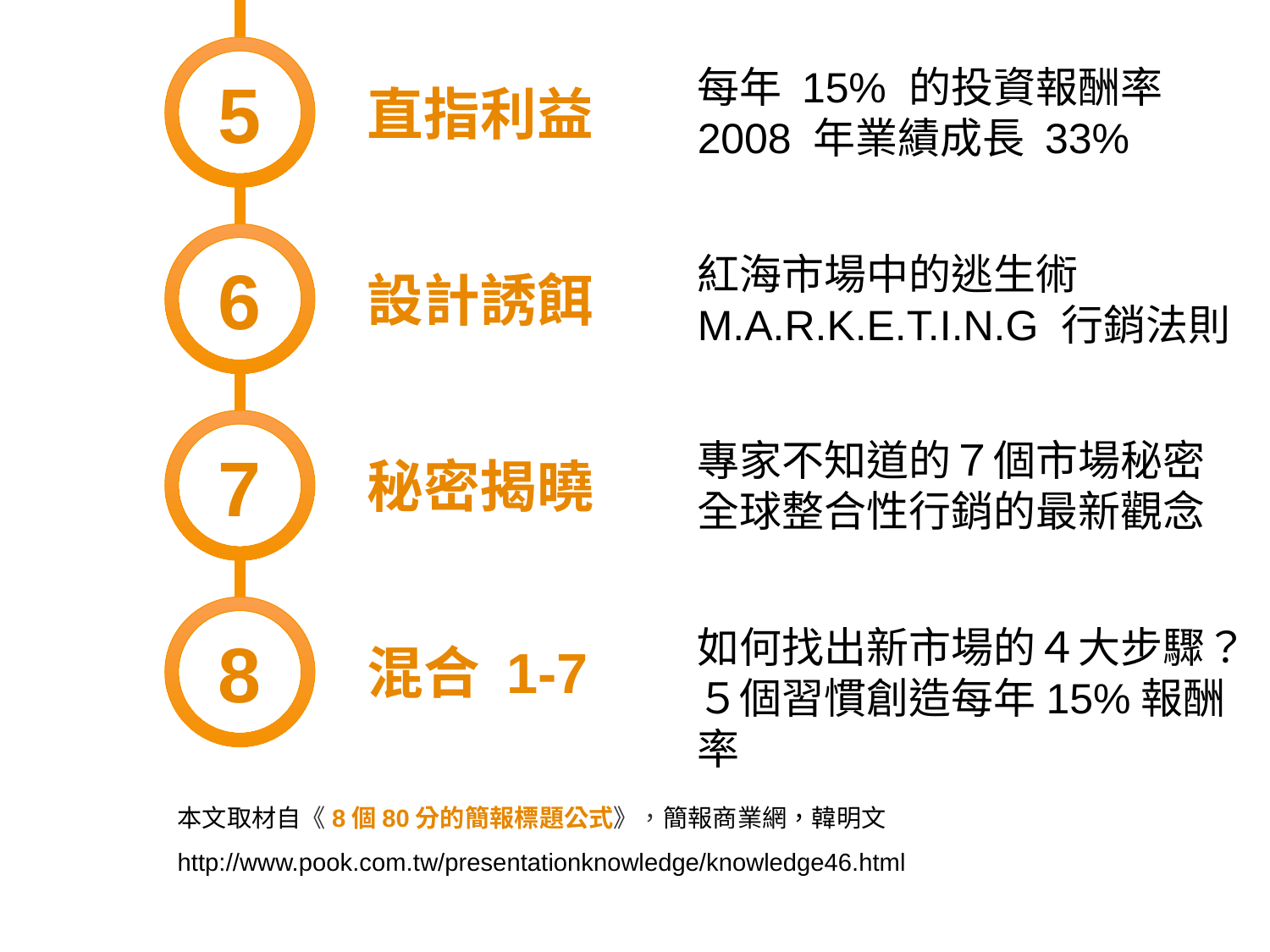

5
每年 15% 的投資報酬率
2008 年業績成長 33%
直指利益
6
紅海市場中的逃生術
M.A.R.K.E.T.I.N.G 行銷法則
設計誘餌
7
專家不知道的７個市場秘密
全球整合性行銷的最新觀念
秘密揭曉
8
如何找出新市場的４大步驟？
５個習慣創造每年15%報酬率
混合 1-7
本文取材自《8個80分的簡報標題公式》，簡報商業網，韓明文
http://www.pook.com.tw/presentationknowledge/knowledge46.html